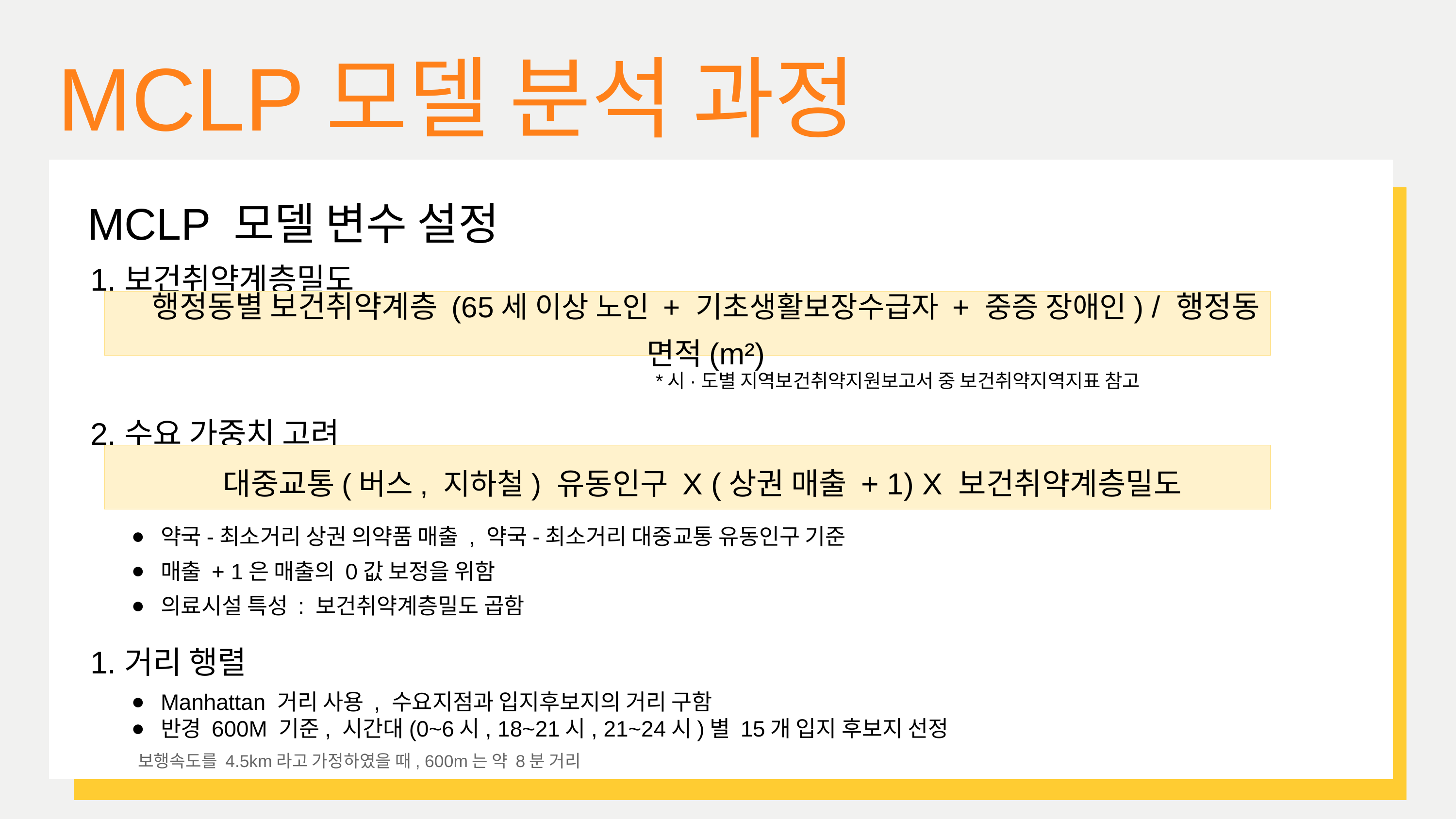

MCLP모델 분석 과정

MCLP 모델 변수 설정

보건취약계층밀도

                                                       *시·도별 지역보건취약지원보고서 중 보건취약지역지표 참고

수요 가중치 고려

약국-최소거리 상권 의약품 매출 , 약국-최소거리 대중교통 유동인구 기준
매출 + 1은 매출의 0값 보정을 위함
의료시설 특성 : 보건취약계층밀도 곱함

거리 행렬
Manhattan 거리 사용 , 수요지점과 입지후보지의 거리 구함
반경 600M 기준, 시간대(0~6시, 18~21시, 21~24시)별 15개 입지 후보지 선정
         보행속도를 4.5km라고 가정하였을 때, 600m는 약 8분 거리
행정동별 보건취약계층 (65세 이상 노인 + 기초생활보장수급자 + 중증 장애인) / 행정동 면적(m²)
대중교통(버스, 지하철) 유동인구 X (상권 매출 + 1) X 보건취약계층밀도